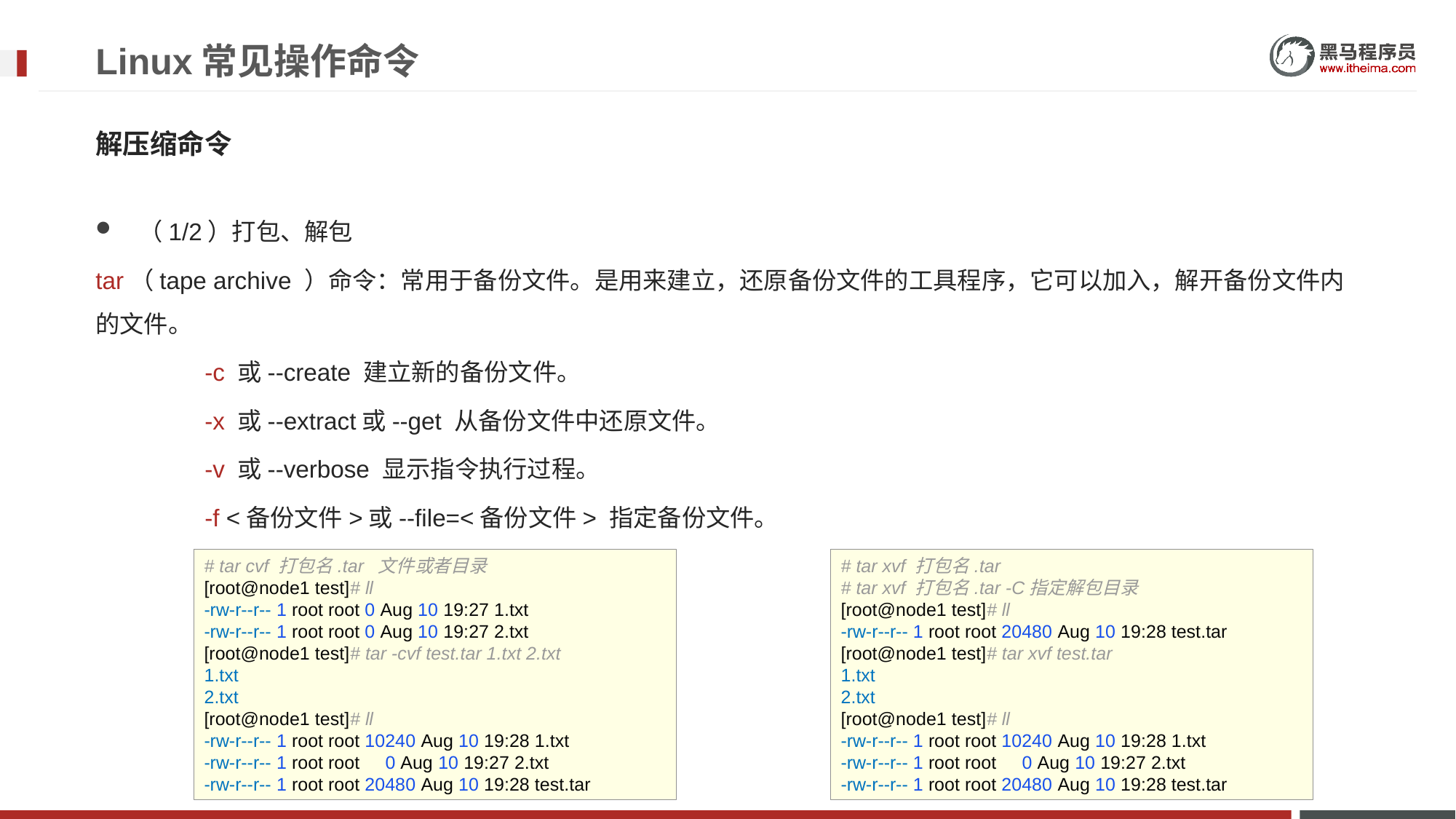

# Linux常见操作命令
解压缩命令
（1/2）打包、解包
tar（tape archive ）命令：常用于备份文件。是用来建立，还原备份文件的工具程序，它可以加入，解开备份文件内的文件。
	-c 或--create 建立新的备份文件。
	-x 或--extract或--get 从备份文件中还原文件。
	-v 或--verbose 显示指令执行过程。
	-f <备份文件>或--file=<备份文件> 指定备份文件。

# tar cvf 打包名.tar  文件或者目录 [root@node1 test]# ll -rw-r--r-- 1 root root 0 Aug 10 19:27 1.txt -rw-r--r-- 1 root root 0 Aug 10 19:27 2.txt [root@node1 test]# tar -cvf test.tar 1.txt 2.txt 1.txt 2.txt [root@node1 test]# ll -rw-r--r-- 1 root root 10240 Aug 10 19:28 1.txt -rw-r--r-- 1 root root     0 Aug 10 19:27 2.txt -rw-r--r-- 1 root root 20480 Aug 10 19:28 test.tar
# tar xvf 打包名.tar # tar xvf 打包名.tar -C指定解包目录 [root@node1 test]# ll -rw-r--r-- 1 root root 20480 Aug 10 19:28 test.tar [root@node1 test]# tar xvf test.tar 1.txt 2.txt [root@node1 test]# ll -rw-r--r-- 1 root root 10240 Aug 10 19:28 1.txt -rw-r--r-- 1 root root     0 Aug 10 19:27 2.txt -rw-r--r-- 1 root root 20480 Aug 10 19:28 test.tar